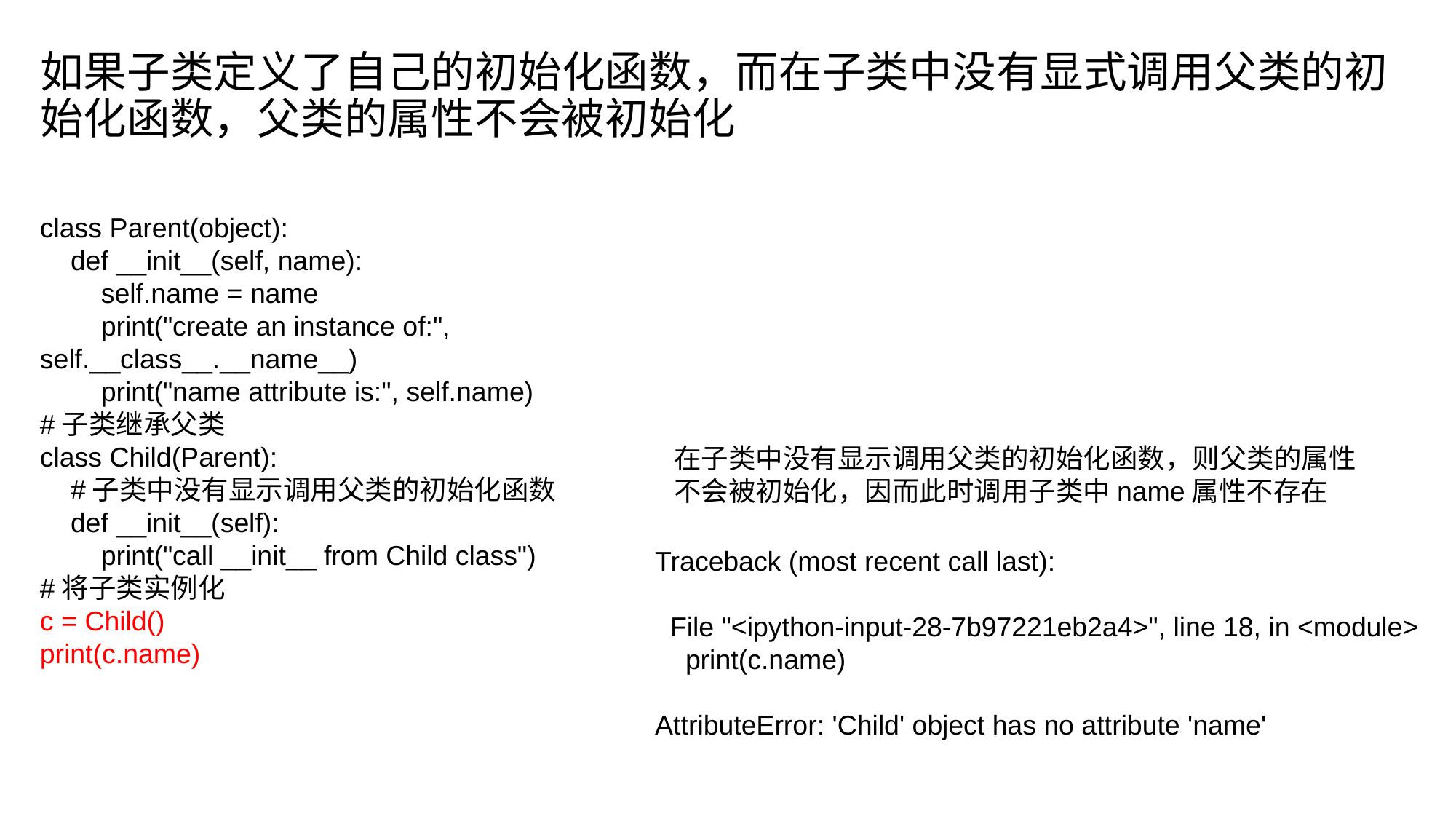

# 如果子类定义了自己的初始化函数，而在子类中没有显式调用父类的初始化函数，父类的属性不会被初始化
class Parent(object):
    def __init__(self, name):
        self.name = name
        print("create an instance of:", self.__class__.__name__)
        print("name attribute is:", self.name)
#子类继承父类
class Child(Parent):
    #子类中没有显示调用父类的初始化函数
    def __init__(self):
        print("call __init__ from Child class")
#将子类实例化
c = Child()
print(c.name)
在子类中没有显示调用父类的初始化函数，则父类的属性不会被初始化，因而此时调用子类中name属性不存在
Traceback (most recent call last):

  File "<ipython-input-28-7b97221eb2a4>", line 18, in <module>
    print(c.name)

AttributeError: 'Child' object has no attribute 'name'